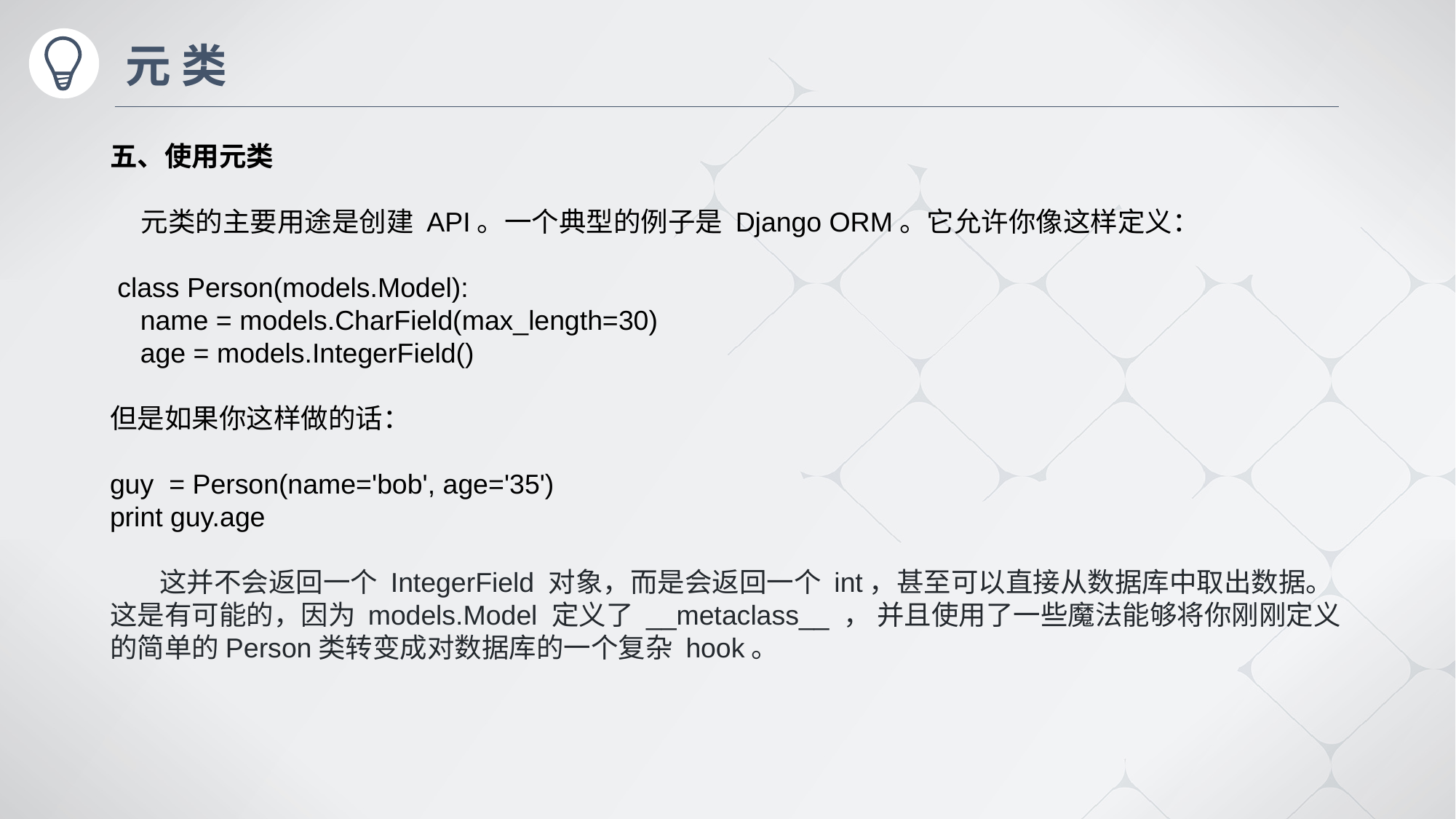

# 元 类
五、使用元类

    元类的主要用途是创建 API。一个典型的例子是 Django ORM。它允许你像这样定义：

 class Person(models.Model):
    name = models.CharField(max_length=30)
    age = models.IntegerField()

但是如果你这样做的话：

guy  = Person(name='bob', age='35')
print guy.age

       这并不会返回一个 IntegerField 对象，而是会返回一个 int，甚至可以直接从数据库中取出数据。
这是有可能的，因为 models.Model 定义了 __metaclass__ ， 并且使用了一些魔法能够将你刚刚定义的简单的Person类转变成对数据库的一个复杂 hook。